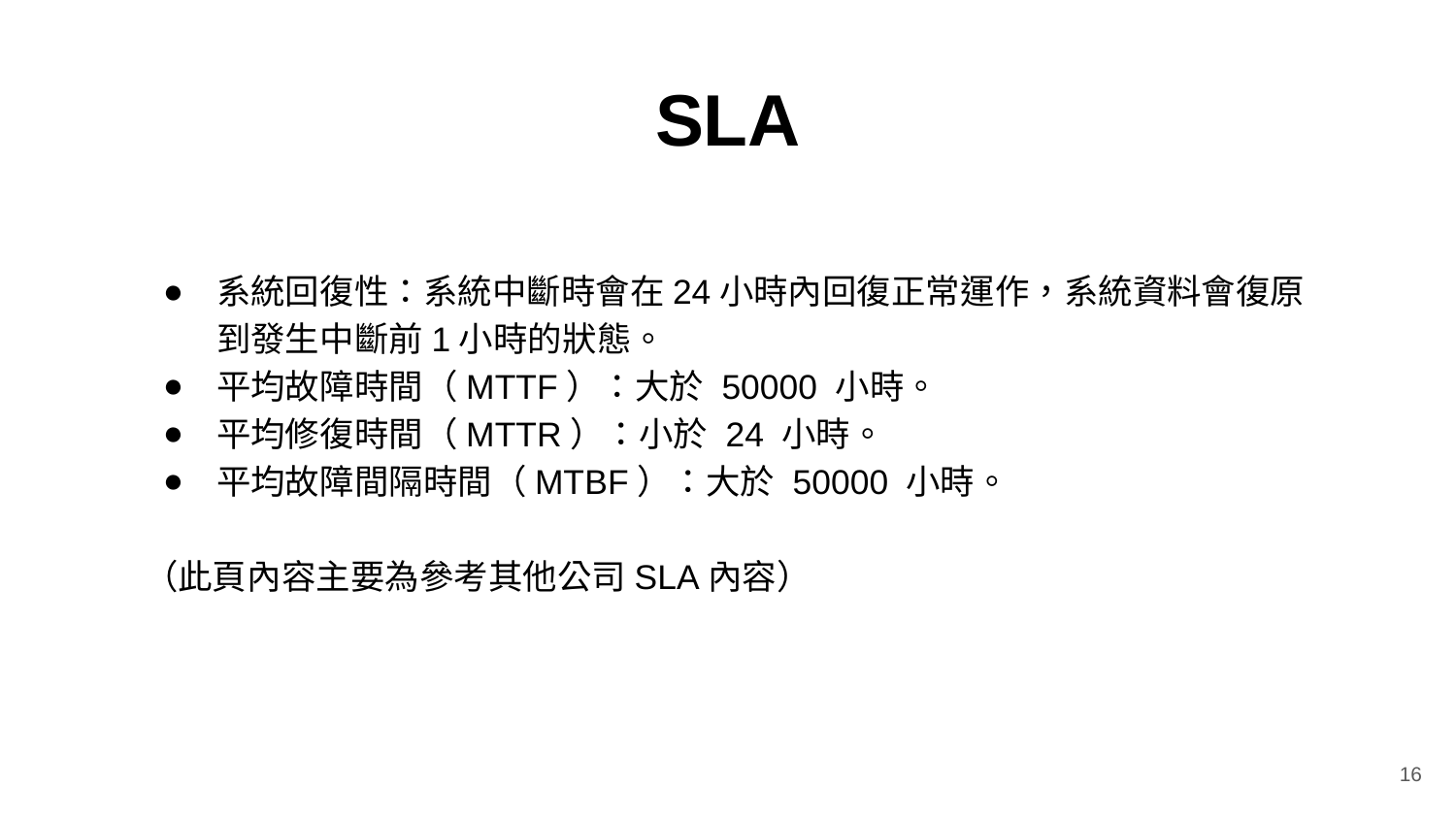

# SLA
系統回復性：系統中斷時會在24小時內回復正常運作，系統資料會復原到發生中斷前1小時的狀態。
平均故障時間（MTTF）：大於 50000 小時。
平均修復時間（MTTR）：小於 24 小時。
平均故障間隔時間（MTBF）：大於 50000 小時。

（此頁內容主要為參考其他公司SLA內容）

16